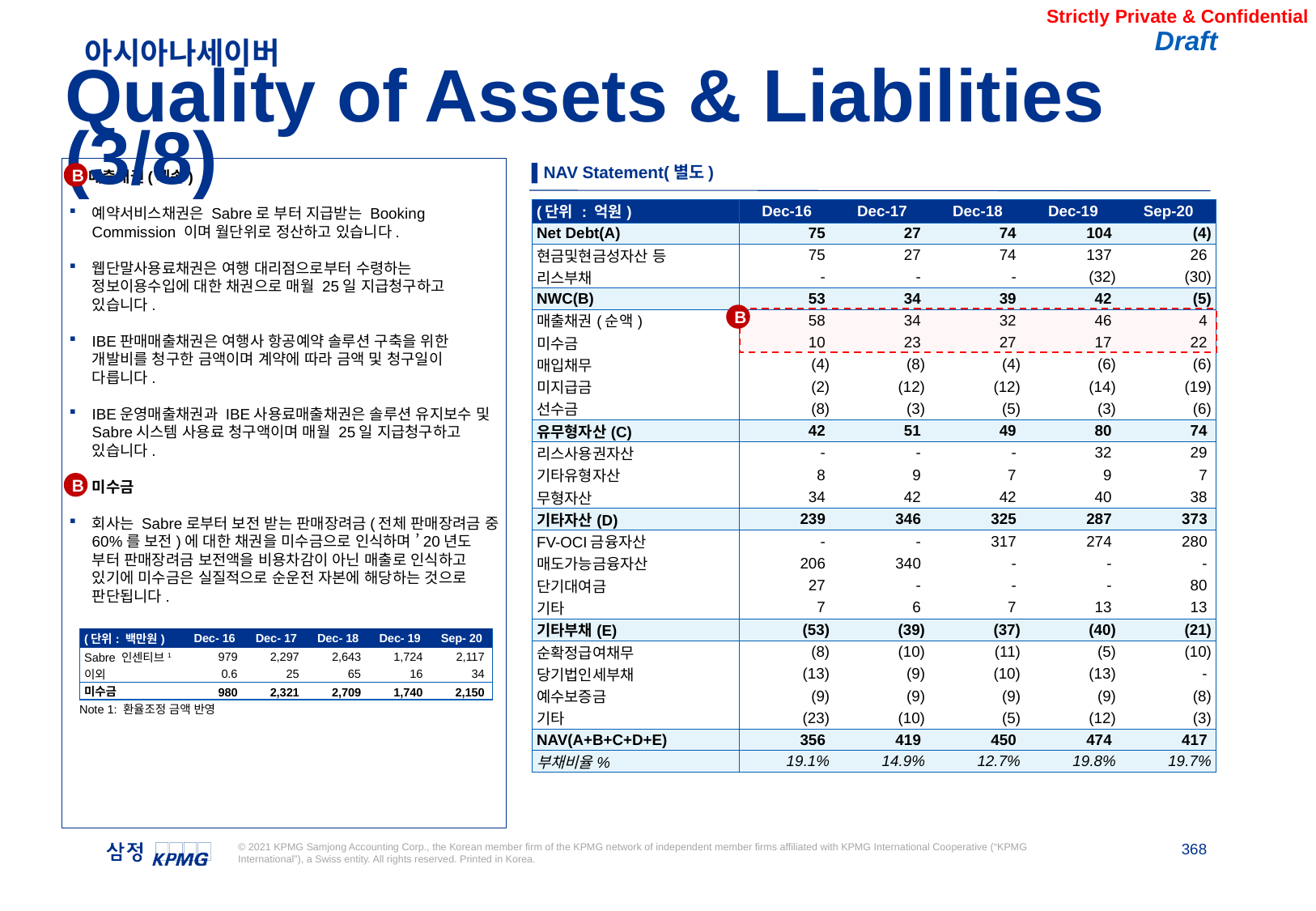

아시아나세이버
Quality of Assets & Liabilities (3/8)
▌NAV Statement(별도)

매출채권(계속)

예약서비스채권은 Sabre로 부터 지급받는 Booking Commission 이며 월단위로 정산하고 있습니다.

웹단말사용료채권은 여행 대리점으로부터 수령하는 정보이용수입에 대한 채권으로 매월 25일 지급청구하고 있습니다.

IBE판매매출채권은 여행사 항공예약 솔루션 구축을 위한 개발비를 청구한 금액이며 계약에 따라 금액 및 청구일이 다릅니다.

IBE운영매출채권과 IBE사용료매출채권은 솔루션 유지보수 및 Sabre시스템 사용료 청구액이며 매월 25일 지급청구하고 있습니다.

미수금

회사는 Sabre로부터 보전 받는 판매장려금(전체 판매장려금 중 60%를 보전)에 대한 채권을 미수금으로 인식하며 ’20년도 부터 판매장려금 보전액을 비용차감이 아닌 매출로 인식하고 있기에 미수금은 실질적으로 순운전 자본에 해당하는 것으로 판단됩니다.
B
| (단위 : 억원) | Dec-16 | Dec-17 | Dec-18 | Dec-19 | Sep-20 |
| --- | --- | --- | --- | --- | --- |
| Net Debt(A) | 75 | 27 | 74 | 104 | (4) |
| 현금및현금성자산 등 | 75 | 27 | 74 | 137 | 26 |
| 리스부채 | - | - | - | (32) | (30) |
| NWC(B) | 53 | 34 | 39 | 42 | (5) |
| 매출채권(순액) | 58 | 34 | 32 | 46 | 4 |
| 미수금 | 10 | 23 | 27 | 17 | 22 |
| 매입채무 | (4) | (8) | (4) | (6) | (6) |
| 미지급금 | (2) | (12) | (12) | (14) | (19) |
| 선수금 | (8) | (3) | (5) | (3) | (6) |
| 유무형자산(C) | 42 | 51 | 49 | 80 | 74 |
| 리스사용권자산 | - | - | - | 32 | 29 |
| 기타유형자산 | 8 | 9 | 7 | 9 | 7 |
| 무형자산 | 34 | 42 | 42 | 40 | 38 |
| 기타자산(D) | 239 | 346 | 325 | 287 | 373 |
| FV-OCI금융자산 | - | - | 317 | 274 | 280 |
| 매도가능금융자산 | 206 | 340 | - | - | - |
| 단기대여금 | 27 | - | - | - | 80 |
| 기타 | 7 | 6 | 7 | 13 | 13 |
| 기타부채(E) | (53) | (39) | (37) | (40) | (21) |
| 순확정급여채무 | (8) | (10) | (11) | (5) | (10) |
| 당기법인세부채 | (13) | (9) | (10) | (13) | - |
| 예수보증금 | (9) | (9) | (9) | (9) | (8) |
| 기타 | (23) | (10) | (5) | (12) | (3) |
| NAV(A+B+C+D+E) | 356 | 419 | 450 | 474 | 417 |
| 부채비율% | 19.1% | 14.9% | 12.7% | 19.8% | 19.7% |
B

B
| (단위: 백만원) | Dec- 16 | Dec- 17 | Dec- 18 | Dec- 19 | Sep- 20 |
| --- | --- | --- | --- | --- | --- |
| Sabre 인센티브1 | 979 | 2,297 | 2,643 | 1,724 | 2,117 |
| 이외 | 0.6 | 25 | 65 | 16 | 34 |
| 미수금 | 980 | 2,321 | 2,709 | 1,740 | 2,150 |
Note 1: 환율조정 금액 반영